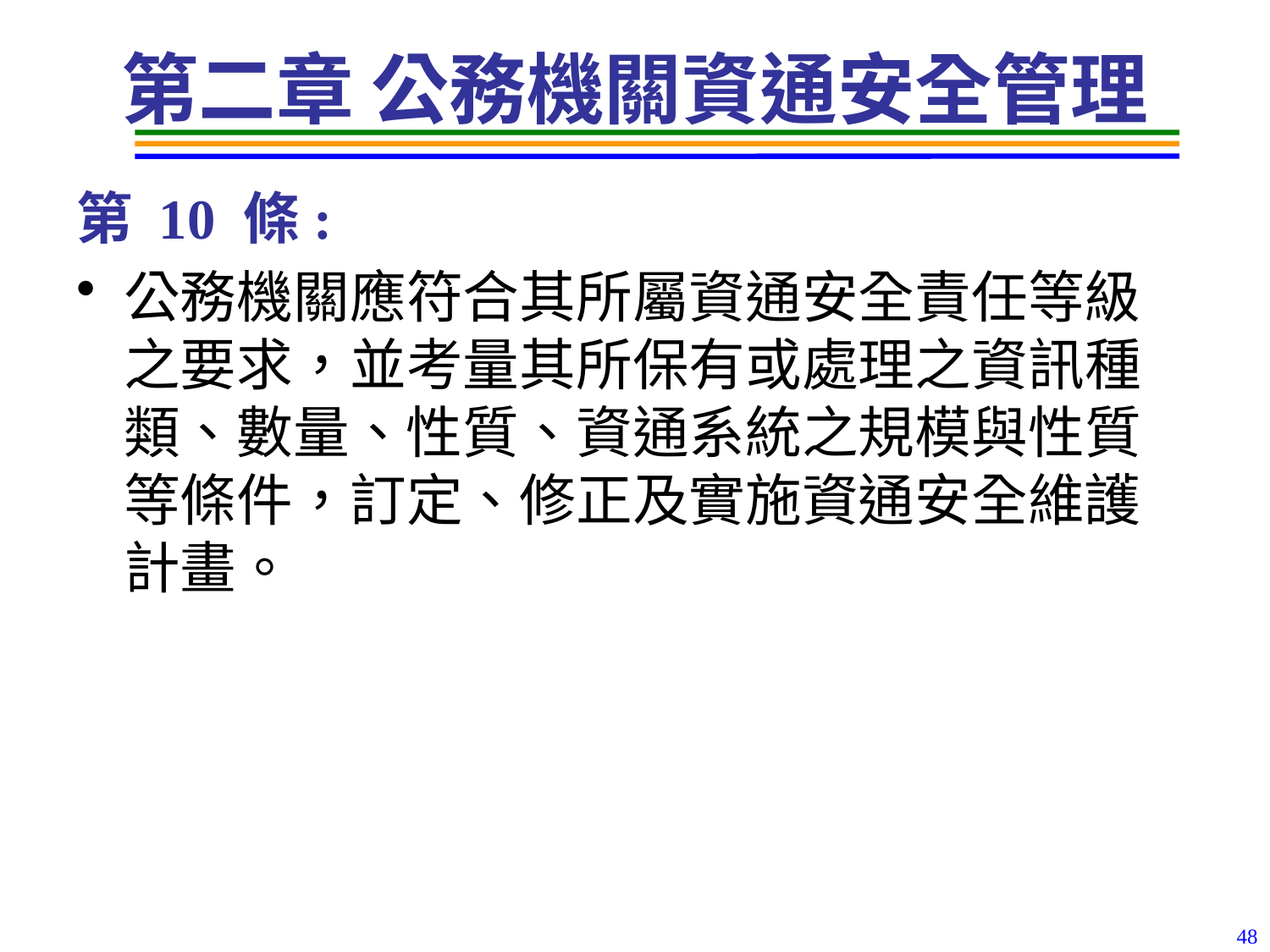

# 第二章 公務機關資通安全管理
第 10 條:
公務機關應符合其所屬資通安全責任等級之要求，並考量其所保有或處理之資訊種類、數量、性質、資通系統之規模與性質等條件，訂定、修正及實施資通安全維護計畫。

48